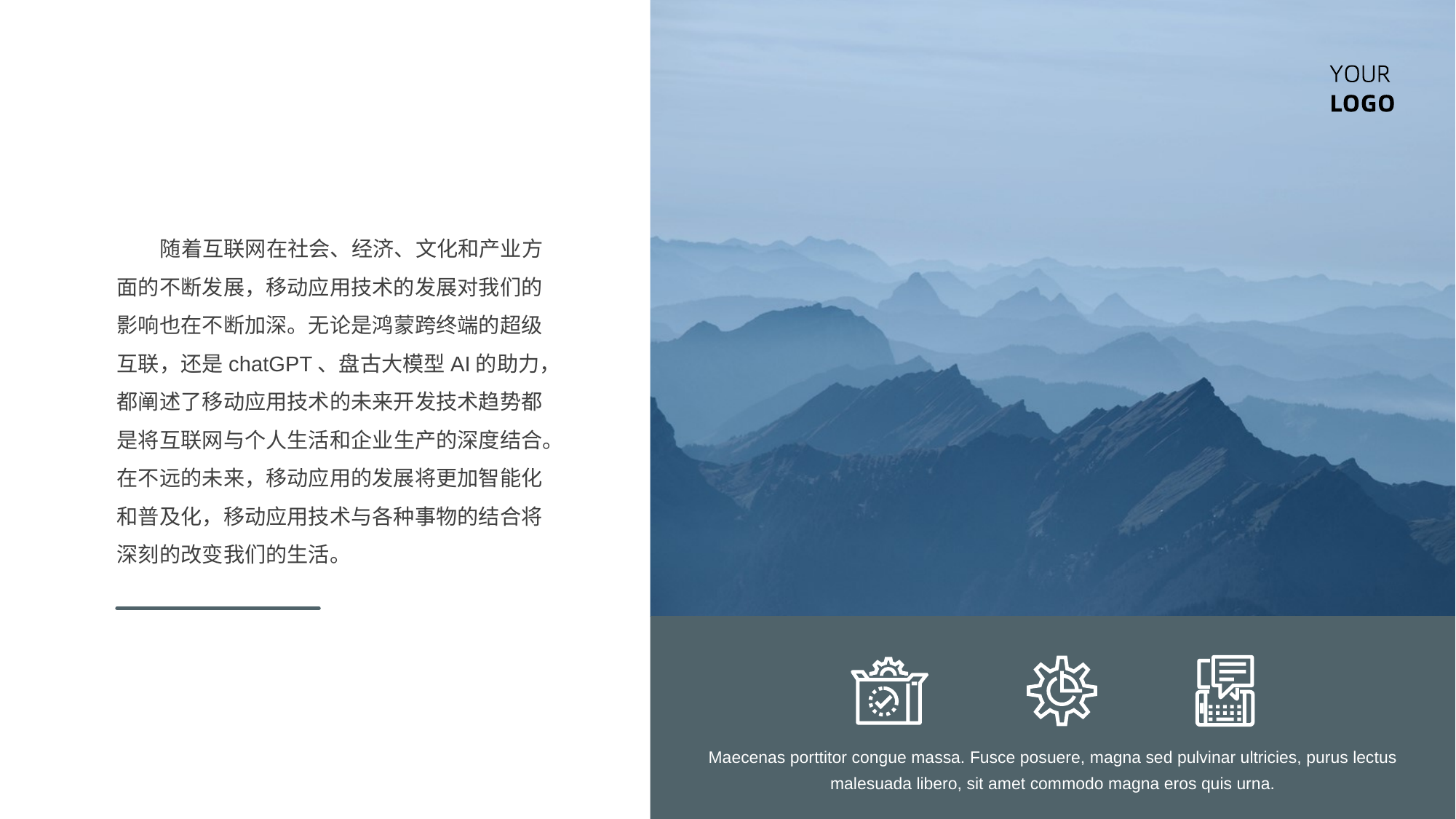

随着互联网在社会、经济、文化和产业方面的不断发展，移动应用技术的发展对我们的影响也在不断加深。无论是鸿蒙跨终端的超级互联，还是chatGPT、盘古大模型AI的助力，都阐述了移动应用技术的未来开发技术趋势都是将互联网与个人生活和企业生产的深度结合。在不远的未来，移动应用的发展将更加智能化和普及化，移动应用技术与各种事物的结合将深刻的改变我们的生活。

Maecenas porttitor congue massa. Fusce posuere, magna sed pulvinar ultricies, purus lectus malesuada libero, sit amet commodo magna eros quis urna.